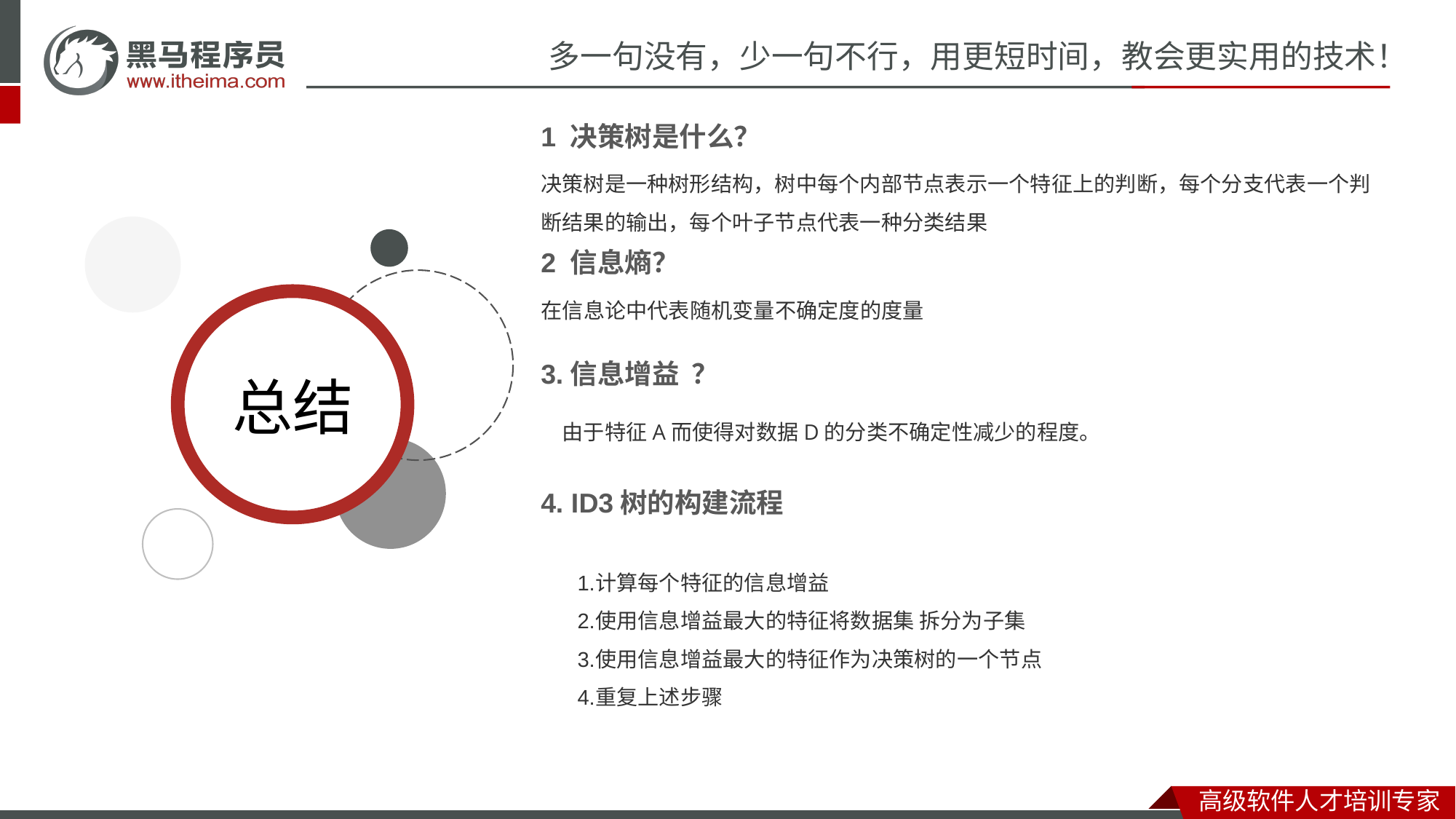

1 决策树是什么？
决策树是一种树形结构，树中每个内部节点表示一个特征上的判断，每个分支代表一个判断结果的输出，每个叶子节点代表一种分类结果
2 信息熵？
在信息论中代表随机变量不确定度的度量
3.信息增益  ？
由于特征A而使得对数据D的分类不确定性减少的程度。
4. ID3树的构建流程
计算每个特征的信息增益
使用信息增益最大的特征将数据集 拆分为子集
使用信息增益最大的特征作为决策树的一个节点
重复上述步骤